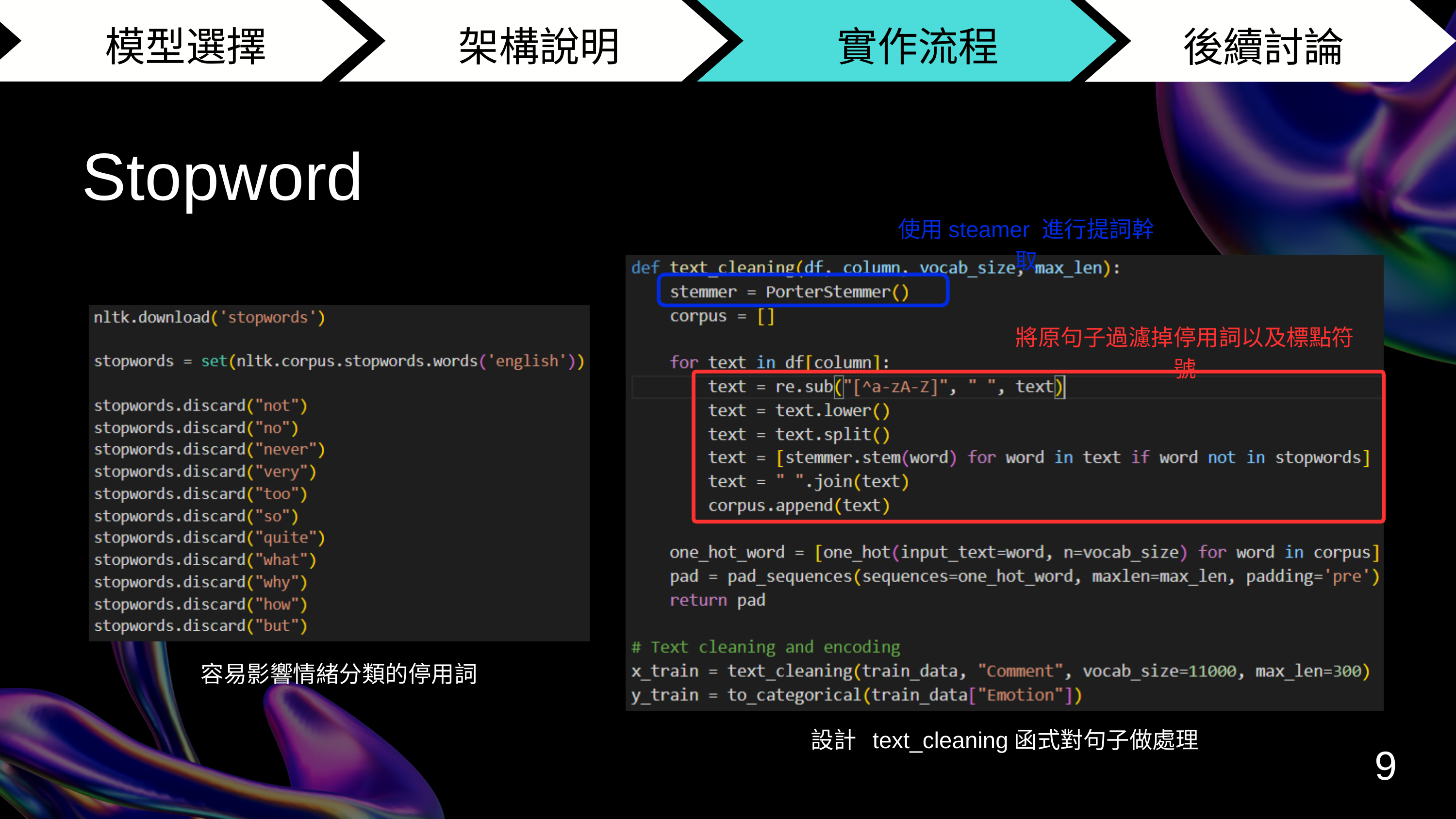

模型選擇

架構說明

 實作流程

結論

後續討論
Stopword
使用steamer 進行提詞幹取

將原句子過濾掉停用詞以及標點符號

容易影響情緒分類的停用詞
設計  text_cleaning函式對句子做處理
9